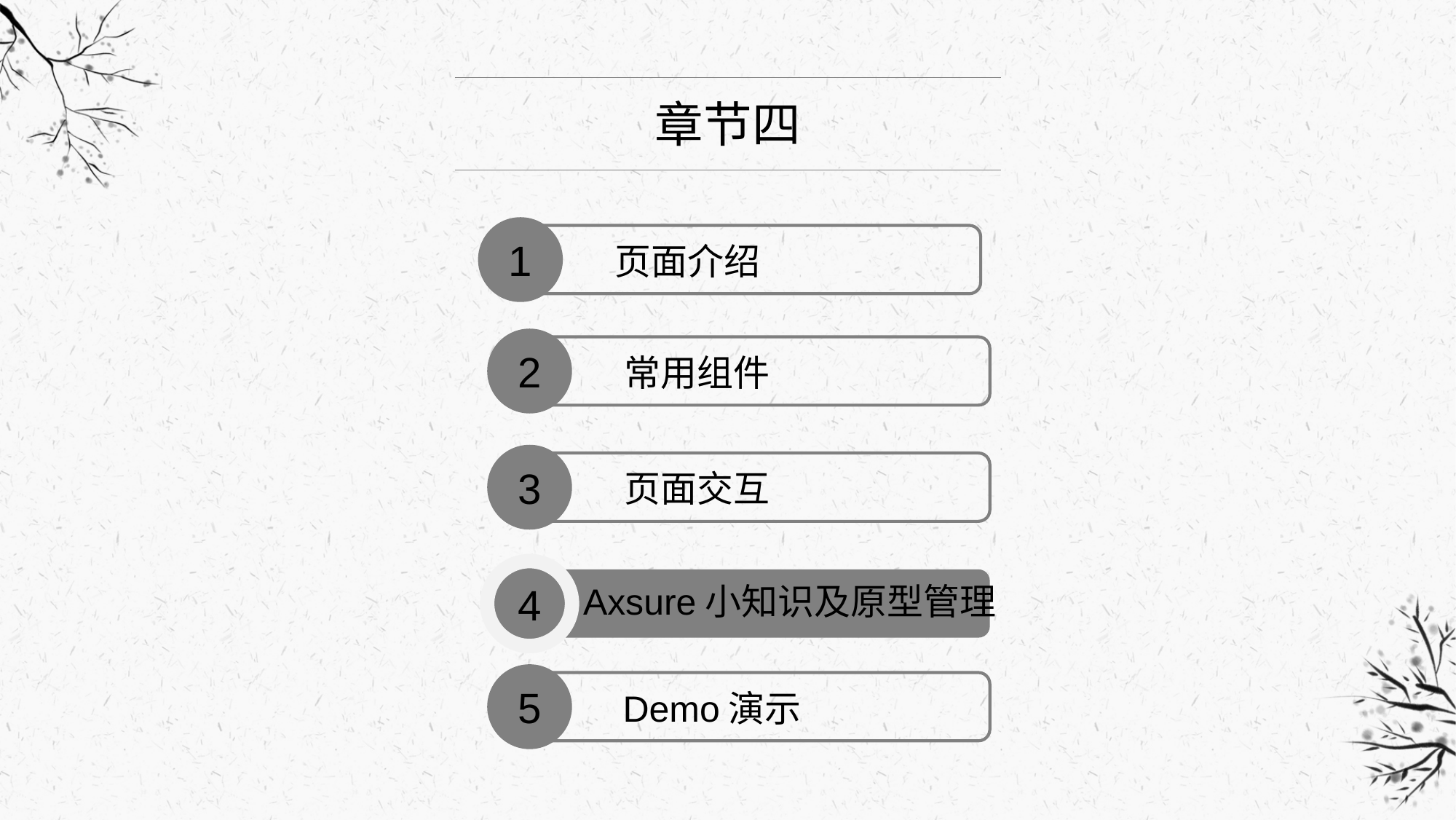

章节四
1

页面介绍
2

常用组件
3

页面交互
4

Axsure小知识及原型管理

5

Demo演示